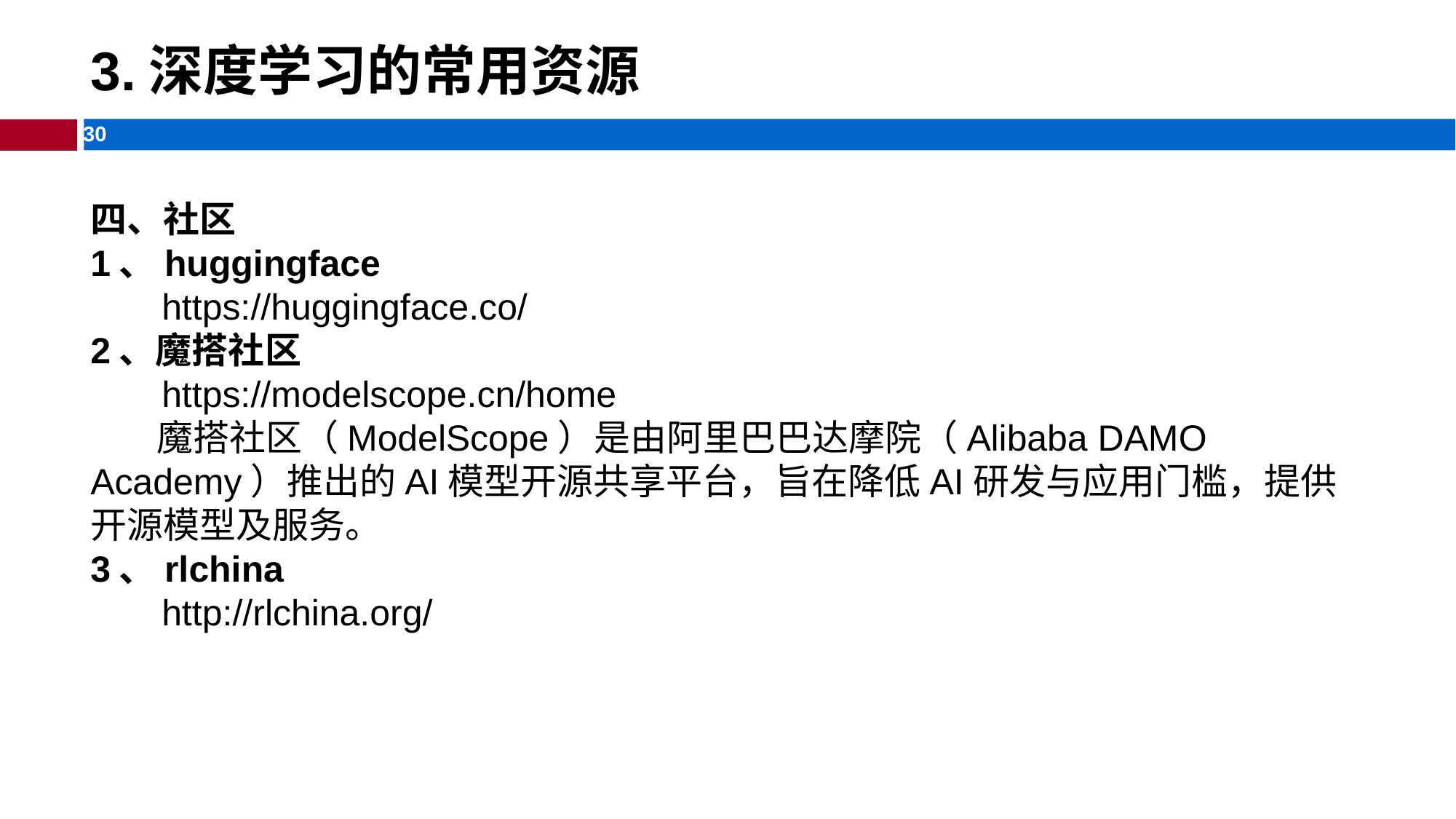

# 3.深度学习的常用资源
四、社区
1、huggingface
       https://huggingface.co/
2、魔搭社区
       https://modelscope.cn/home
       魔搭社区（ModelScope）是由阿里巴巴达摩院（Alibaba DAMO Academy）推出的AI模型开源共享平台，旨在降低AI研发与应用门槛，提供开源模型及服务。
3、rlchina
       http://rlchina.org/